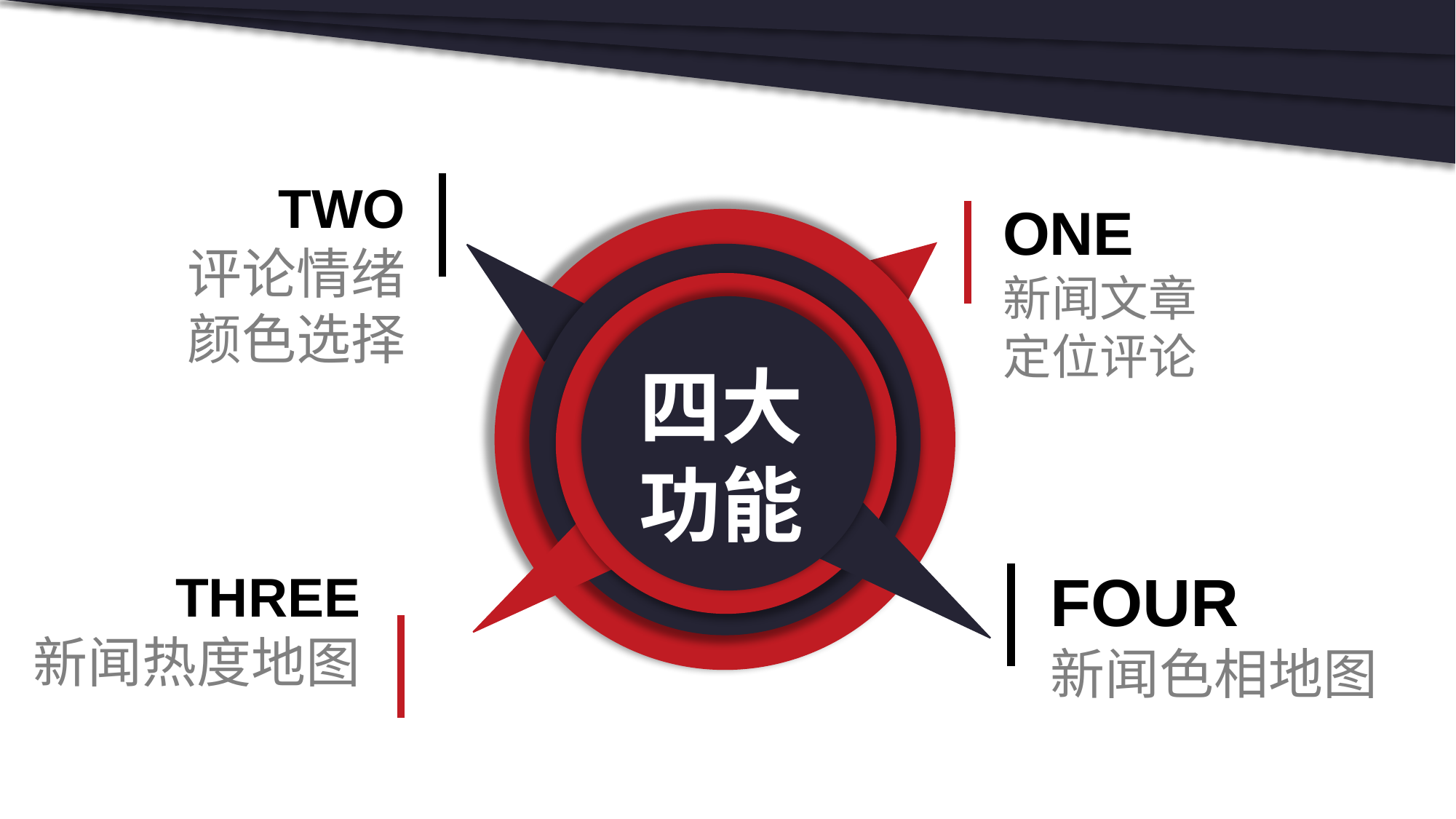

TWO
评论情绪
颜色选择
ONE
新闻文章
定位评论

四大功能

FOUR
新闻色相地图
THREE
新闻热度地图